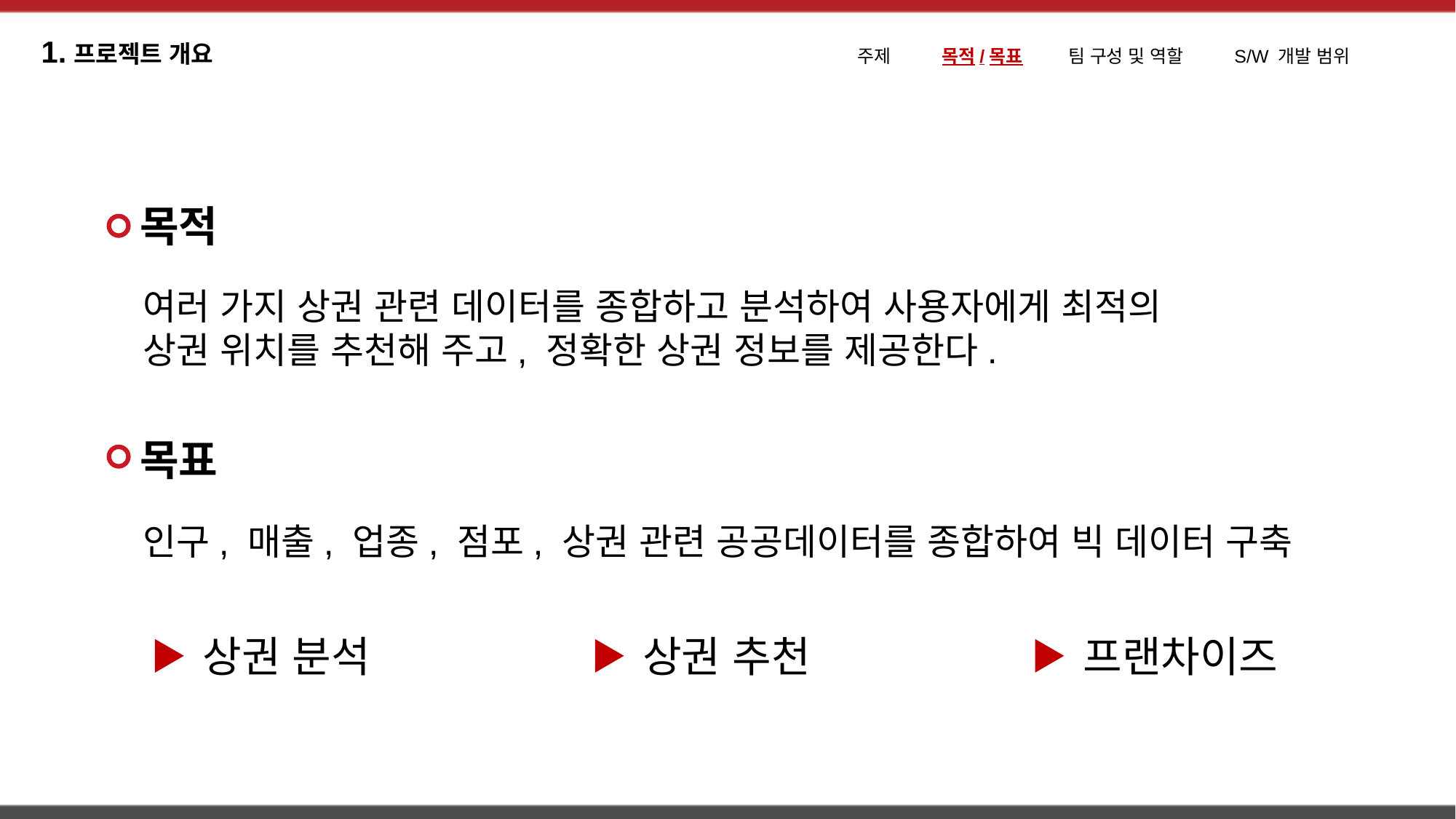

1.프로젝트 개요
주제          목적/목표         팀 구성 및 역할         S/W 개발 범위
목적

여러 가지 상권 관련 데이터를 종합하고 분석하여 사용자에게 최적의
상권 위치를 추천해 주고, 정확한 상권 정보를 제공한다.
목표

인구, 매출, 업종, 점포, 상권 관련 공공데이터를 종합하여 빅 데이터 구축
상권 분석
상권 추천
프랜차이즈